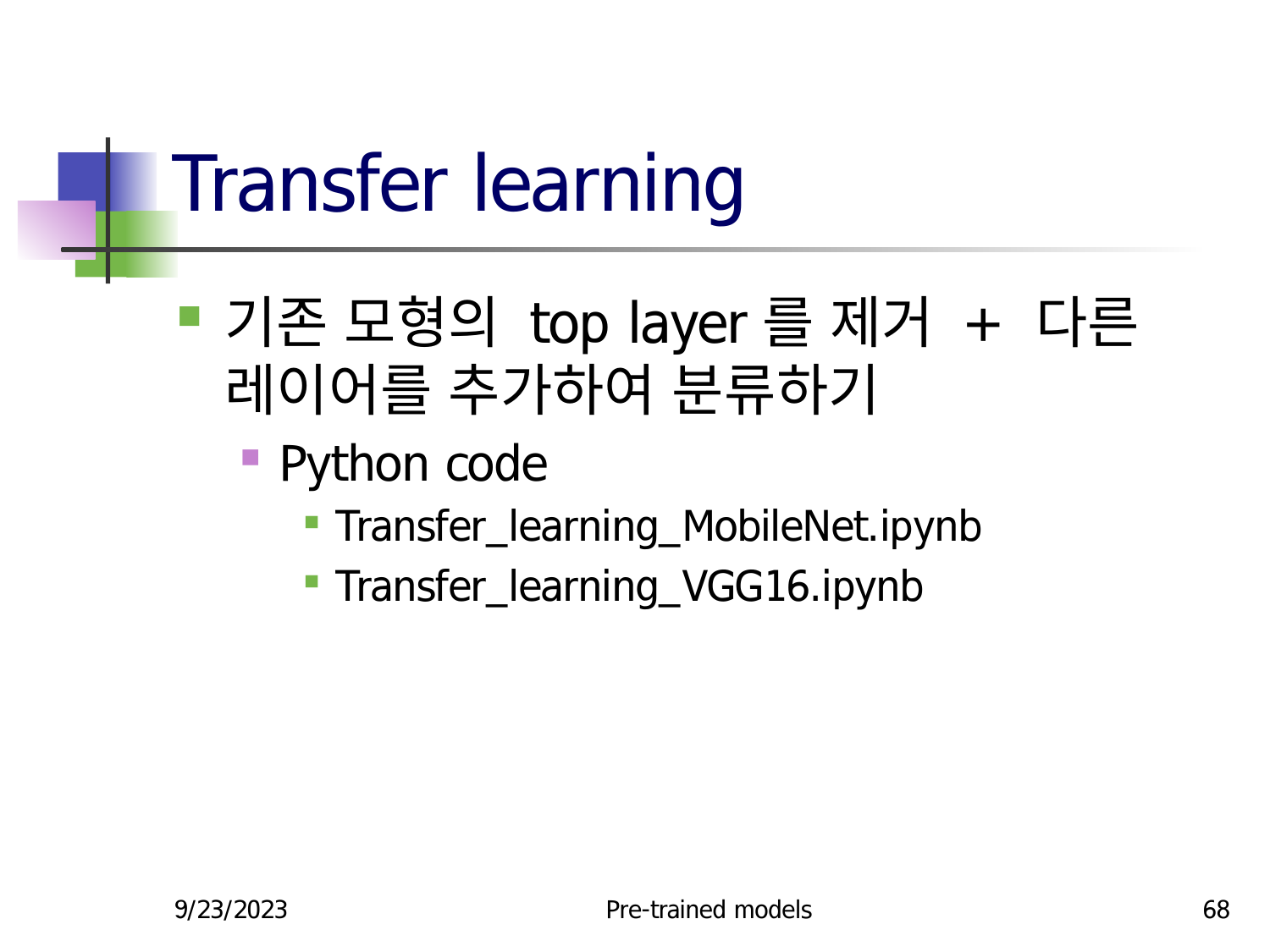

# Transfer learning
기존 모형의 top layer를 제거 + 다른 레이어를 추가하여 분류하기
Python code
Transfer_learning_MobileNet.ipynb
Transfer_learning_VGG16.ipynb
9/23/2023
Pre-trained models
68